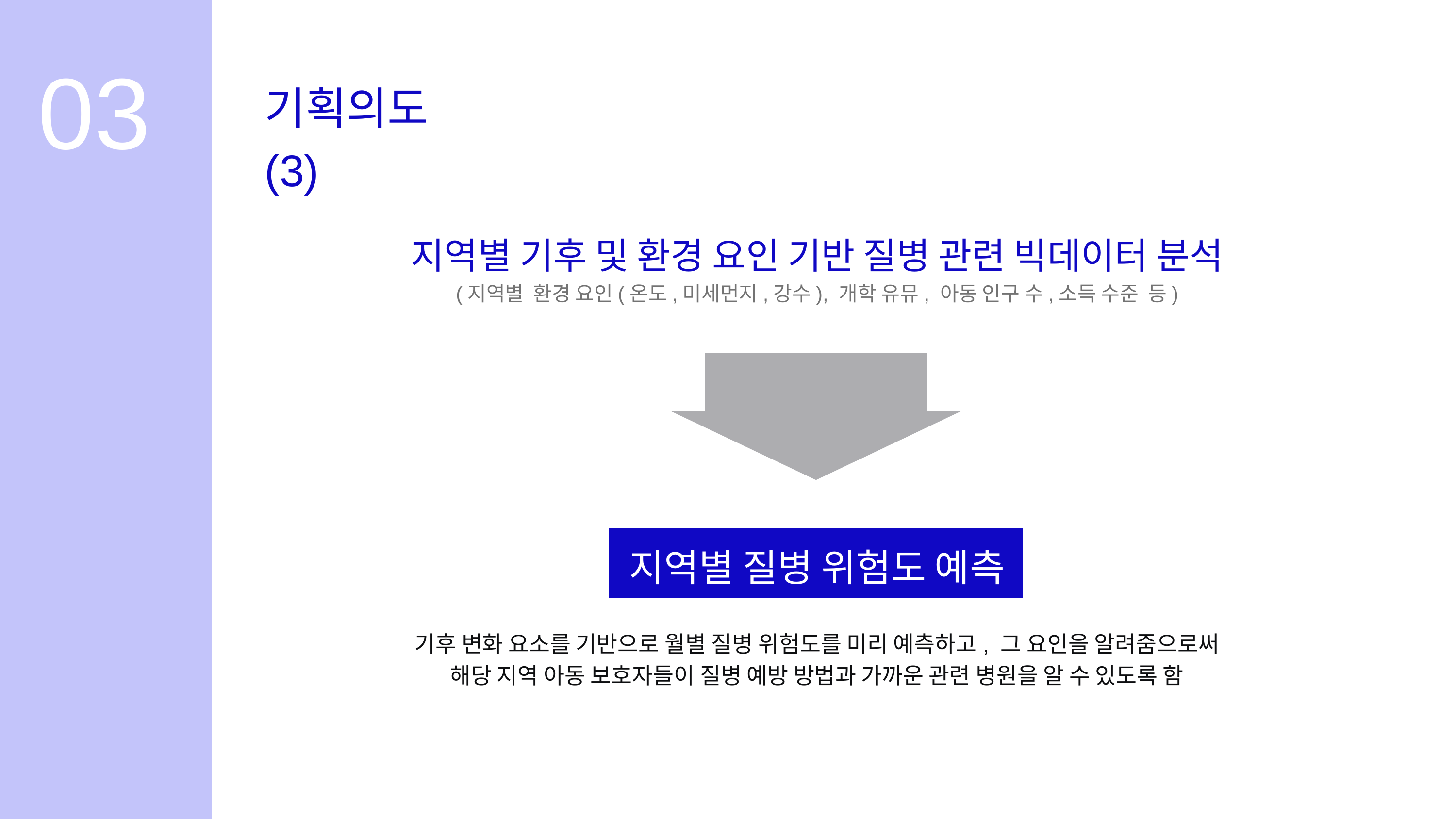

03
기획의도 (3)
지역별 기후 및 환경 요인 기반 질병 관련 빅데이터 분석
(지역별  환경 요인(온도,미세먼지,강수), 개학 유뮤, 아동 인구 수,소득 수준  등)

지역별 질병 위험도 예측
기후 변화 요소를 기반으로 월별 질병 위험도를 미리 예측하고, 그 요인을 알려줌으로써
해당 지역 아동 보호자들이 질병 예방 방법과 가까운 관련 병원을 알 수 있도록 함